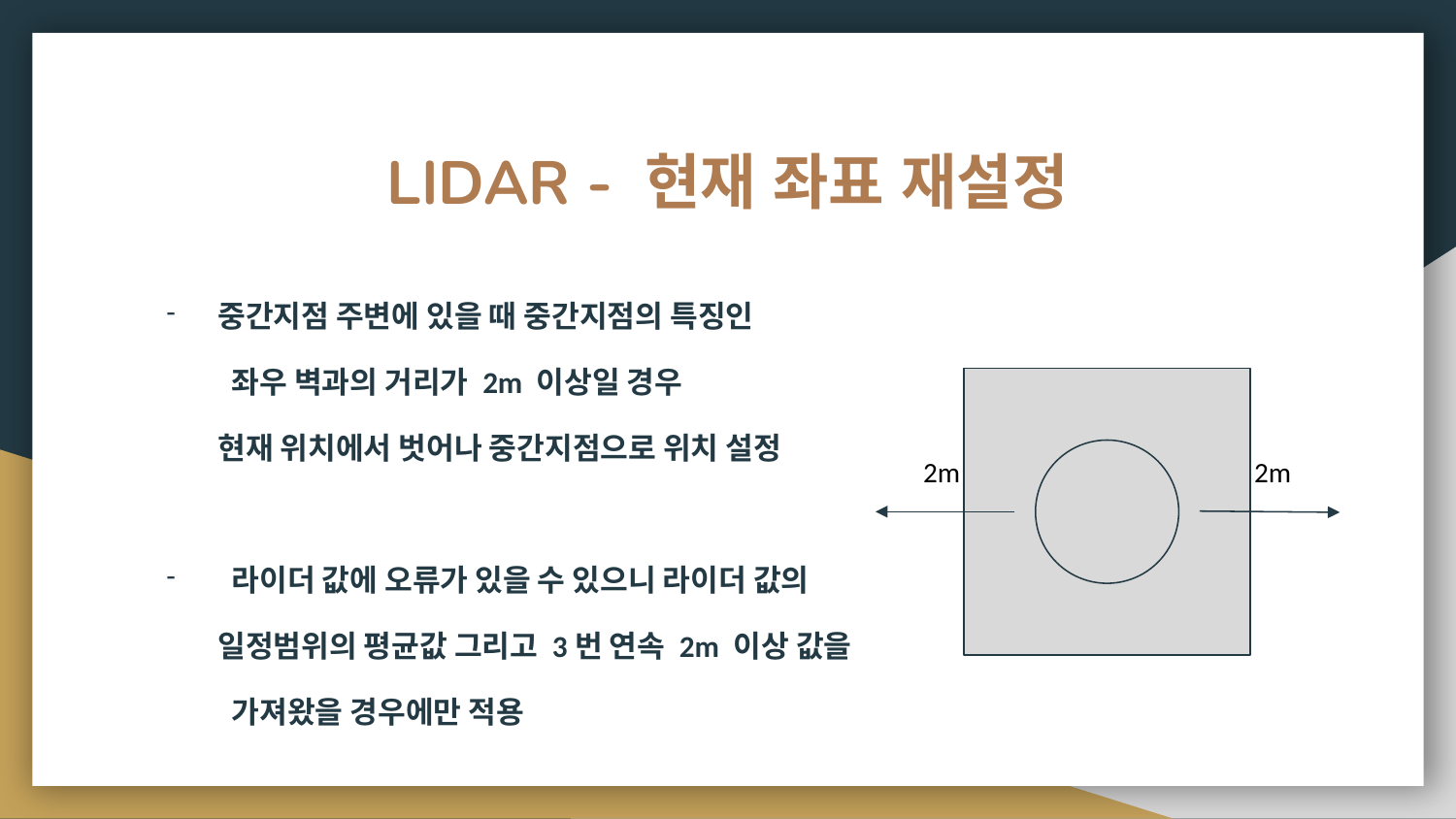

# LIDAR - 현재 좌표 재설정
중간지점 주변에 있을 때 중간지점의 특징인
 좌우 벽과의 거리가 2m 이상일 경우
현재 위치에서 벗어나 중간지점으로 위치 설정

 라이더 값에 오류가 있을 수 있으니 라이더 값의
일정범위의 평균값 그리고 3번 연속 2m 이상 값을
 가져왔을 경우에만 적용

2m

2m